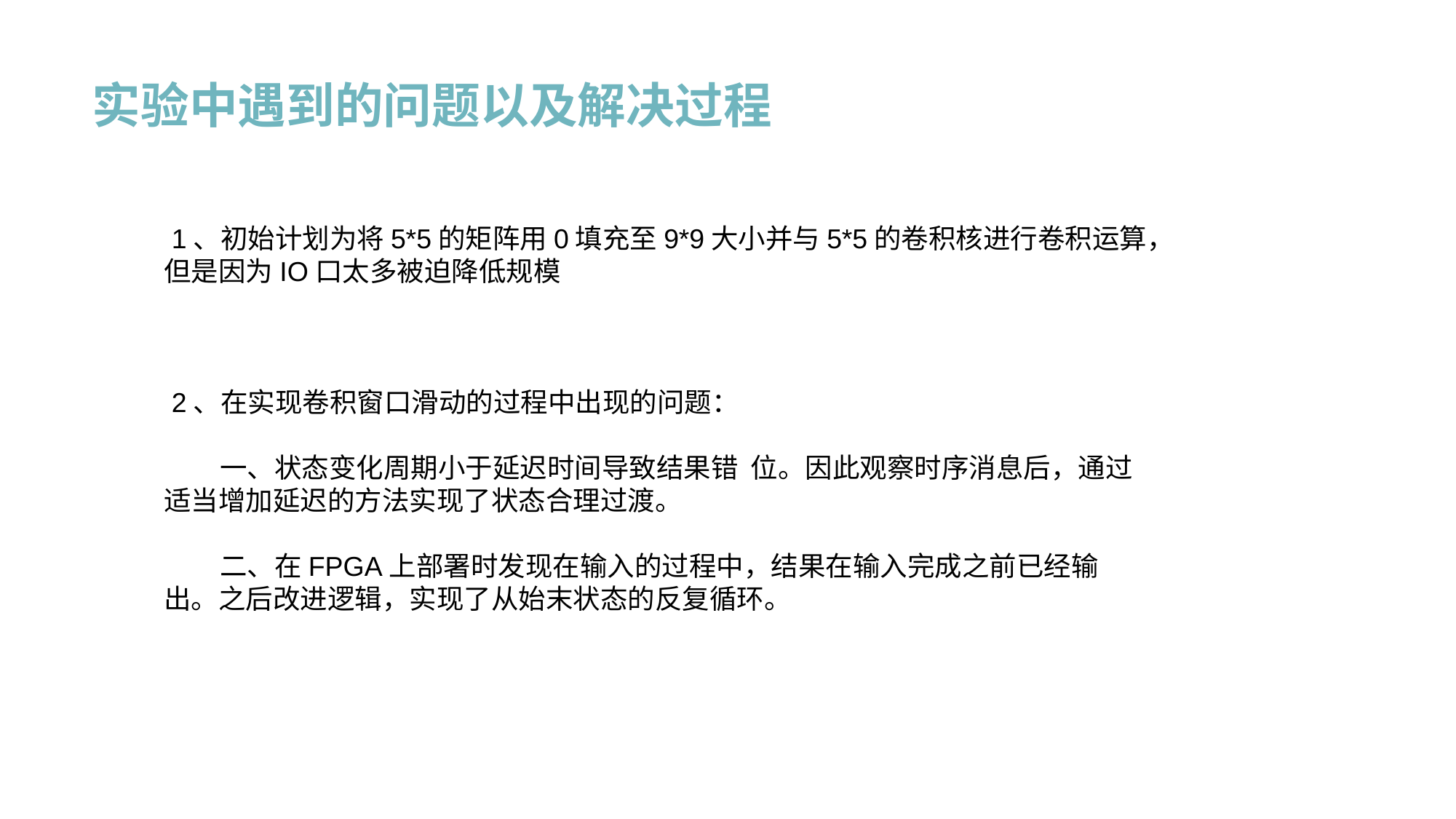

实验中遇到的问题以及解决过程
 1、初始计划为将5*5的矩阵用0填充至9*9大小并与5*5的卷积核进行卷积运算，但是因为IO口太多被迫降低规模

 2、在实现卷积窗口滑动的过程中出现的问题：

        一、状态变化周期小于延迟时间导致结果错  位。因此观察时序消息后，通过	适当增加延迟的方法实现了状态合理过渡。

        二、在FPGA上部署时发现在输入的过程中，结果在输入完成之前已经输	出。之后改进逻辑，实现了从始末状态的反复循环。